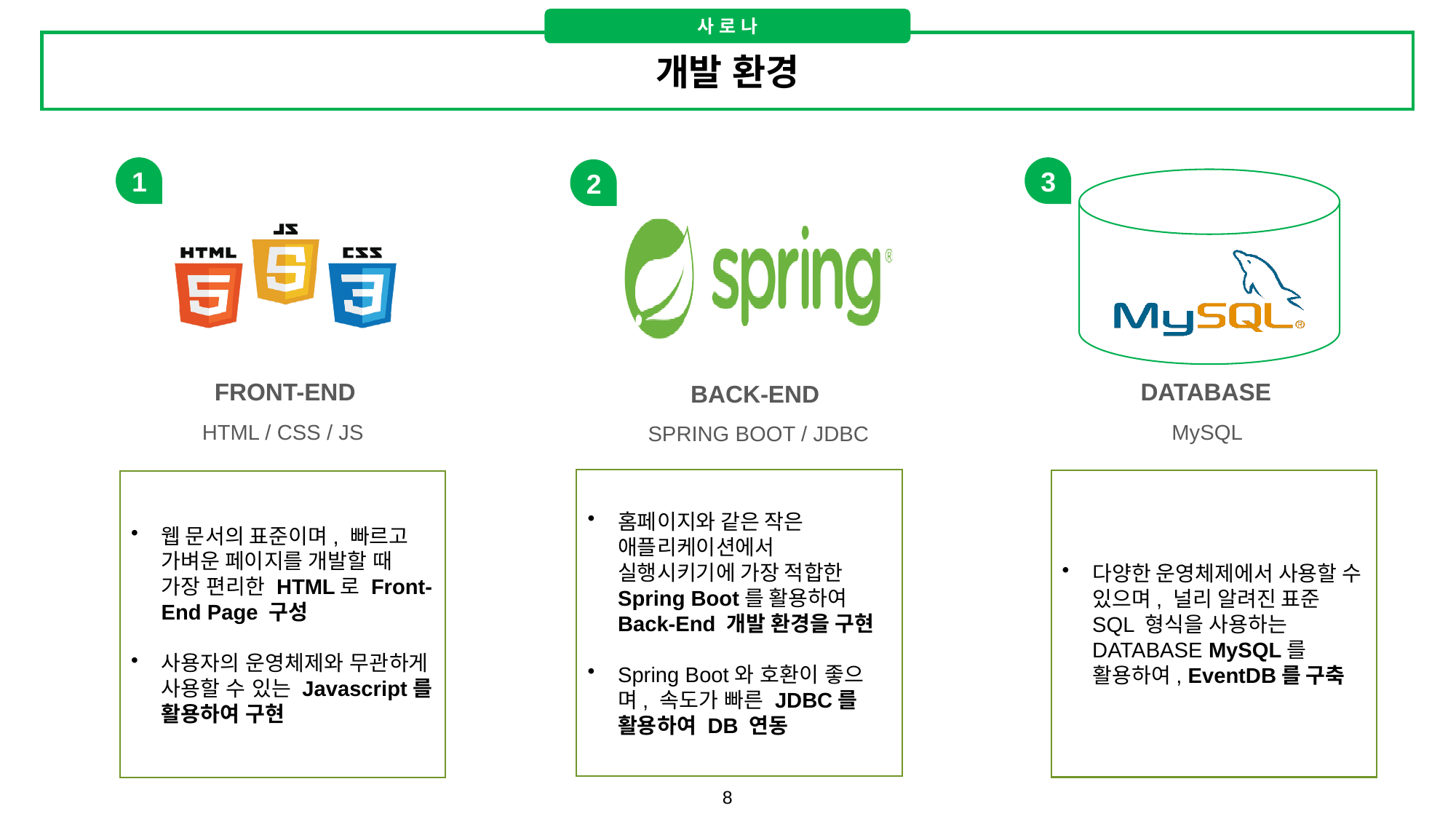

사 로 나
개발 환경

1

FRONT-END
HTML / CSS / JS

3

DATABASE
MySQL

2

BACK-END
SPRING BOOT / JDBC
홈페이지와 같은 작은 애플리케이션에서 실행시키기에 가장 적합한 Spring Boot를 활용하여 Back-End 개발 환경을 구현

Spring Boot와 호환이 좋으며, 속도가 빠른 JDBC를 활용하여 DB 연동
다양한 운영체제에서 사용할 수 있으며, 널리 알려진 표준 SQL 형식을 사용하는 DATABASE MySQL를 활용하여, EventDB를 구축
웹 문서의 표준이며, 빠르고 가벼운 페이지를 개발할 때 가장 편리한 HTML로 Front-End Page 구성

사용자의 운영체제와 무관하게 사용할 수 있는 Javascript를 활용하여 구현